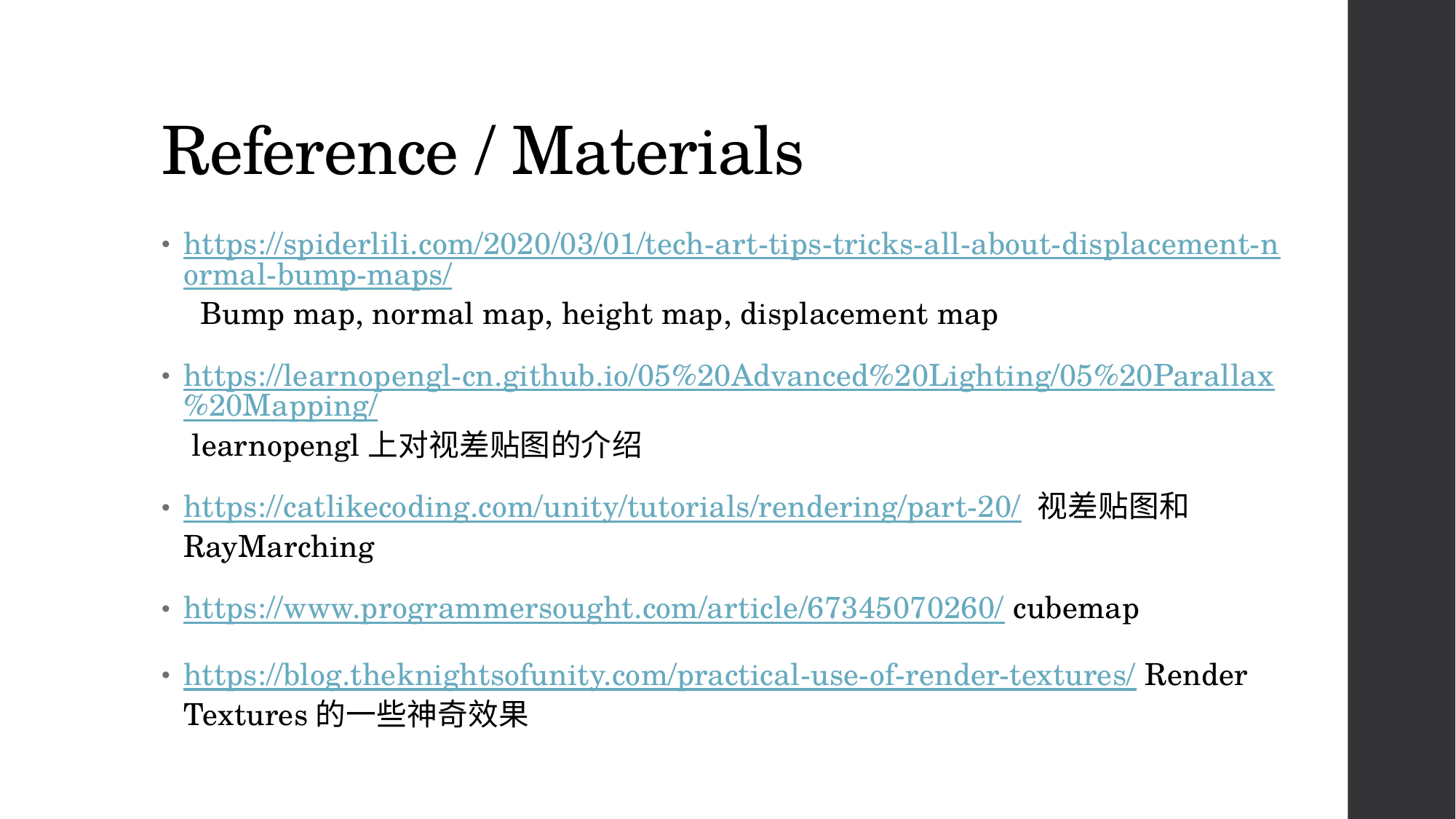

# Reference / Materials
https://spiderlili.com/2020/03/01/tech-art-tips-tricks-all-about-displacement-normal-bump-maps/  Bump map, normal map, height map, displacement map
https://learnopengl-cn.github.io/05%20Advanced%20Lighting/05%20Parallax%20Mapping/ learnopengl上对视差贴图的介绍
https://catlikecoding.com/unity/tutorials/rendering/part-20/ 视差贴图和RayMarching
https://www.programmersought.com/article/67345070260/ cubemap
https://blog.theknightsofunity.com/practical-use-of-render-textures/ Render Textures的一些神奇效果